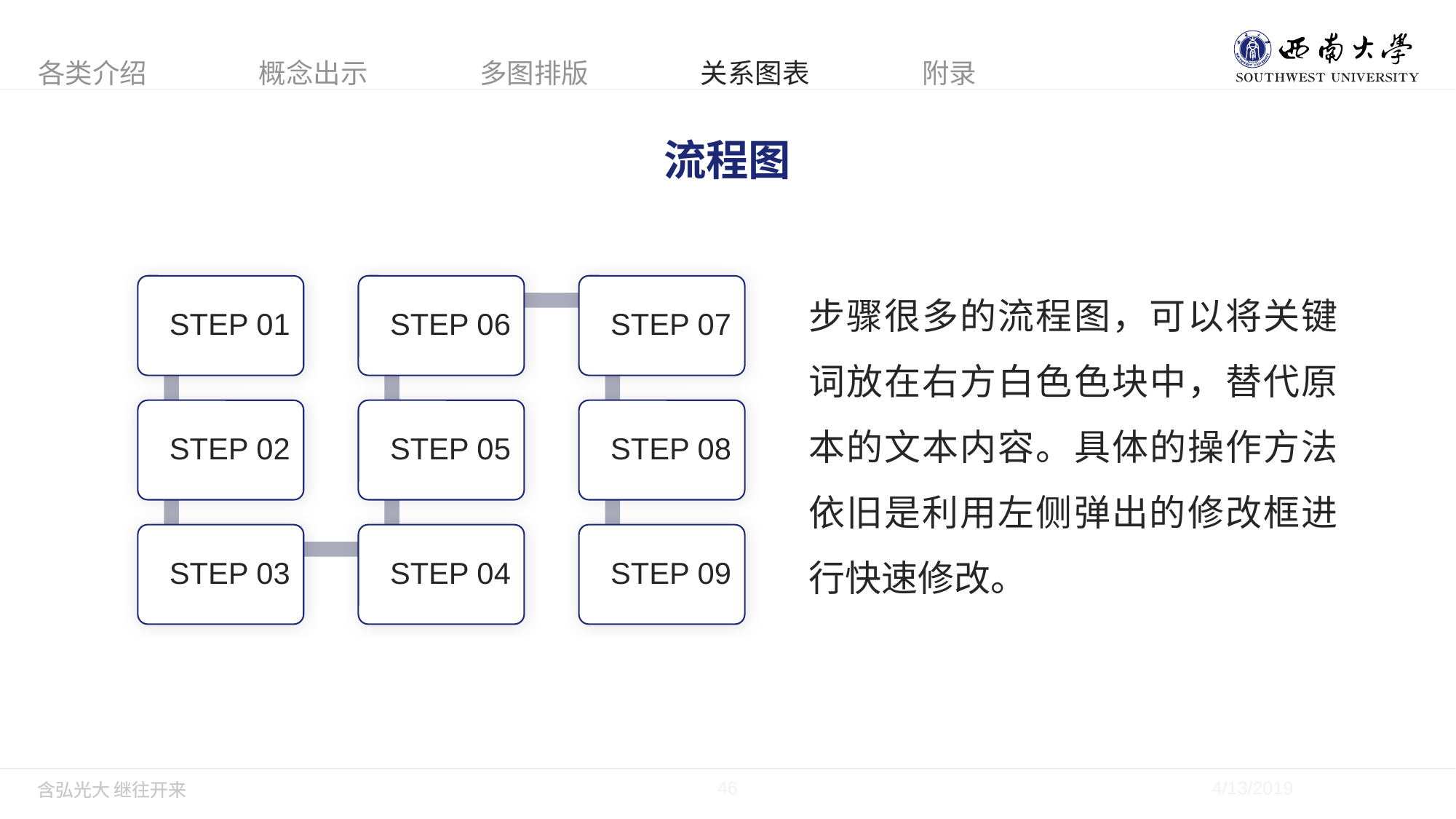

流程图
步骤很多的流程图，可以将关键词放在右方白色色块中，替代原本的文本内容。具体的操作方法依旧是利用左侧弹出的修改框进行快速修改。
STEP 01
STEP 02
STEP 03
STEP 04
STEP 05
STEP 06
STEP 07
STEP 08
STEP 09
46
4/13/2019